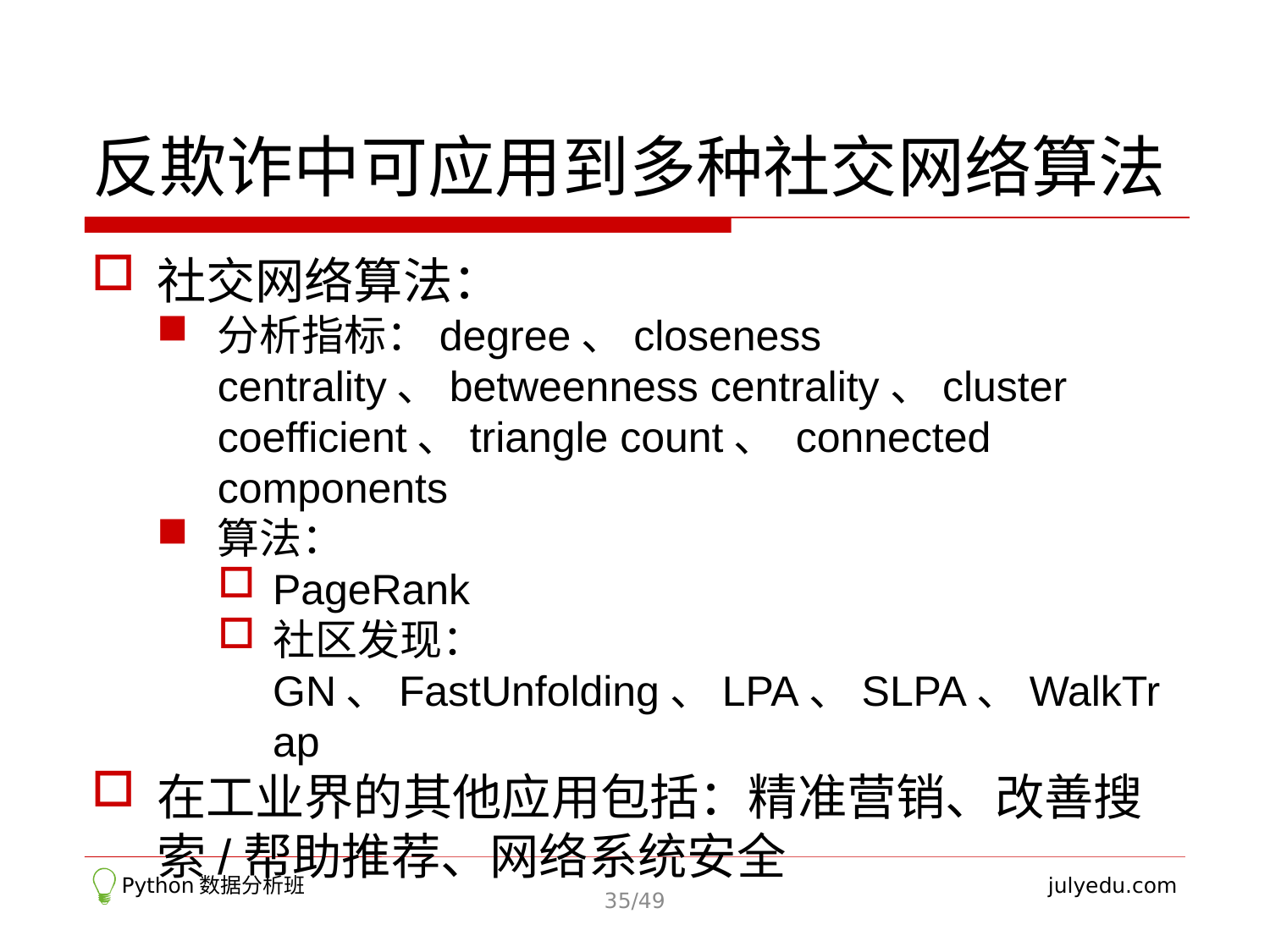

# 反欺诈中可应用到多种社交网络算法
社交网络算法：
分析指标：degree、closeness centrality、betweenness centrality、cluster coefficient、triangle count、 connected components
算法：
PageRank
社区发现：GN、FastUnfolding、LPA、SLPA、WalkTrap
在工业界的其他应用包括：精准营销、改善搜索/帮助推荐、网络系统安全
     Python数据分析班
julyedu.com
35/49